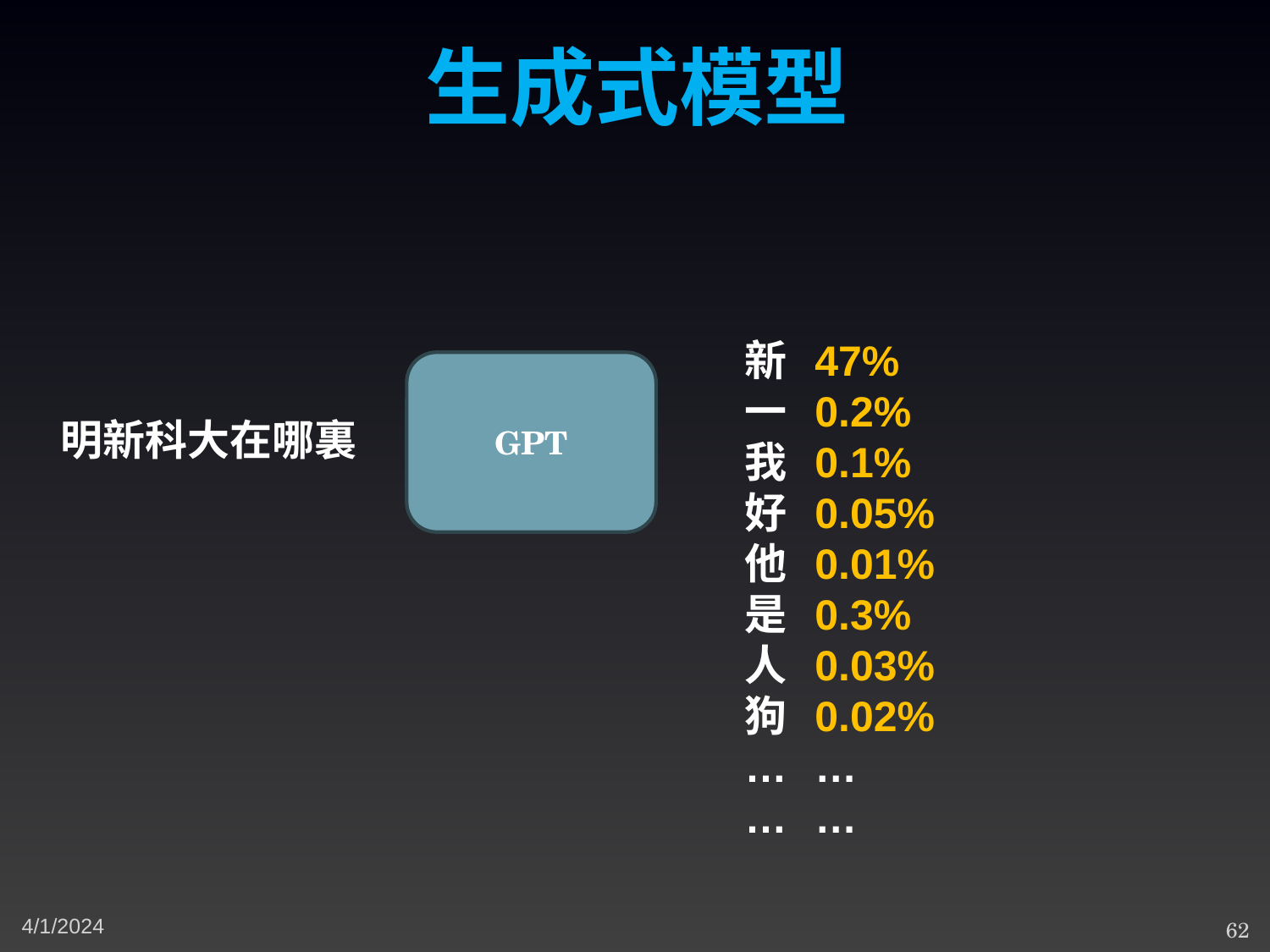

生成式模型
新
一
我
好
他
是
人
狗
…
…
47%
0.2%
0.1%
0.05%
0.01%
0.3%
0.03%
0.02%
…
…
GPT
明新科大在哪裏
4/1/2024
62